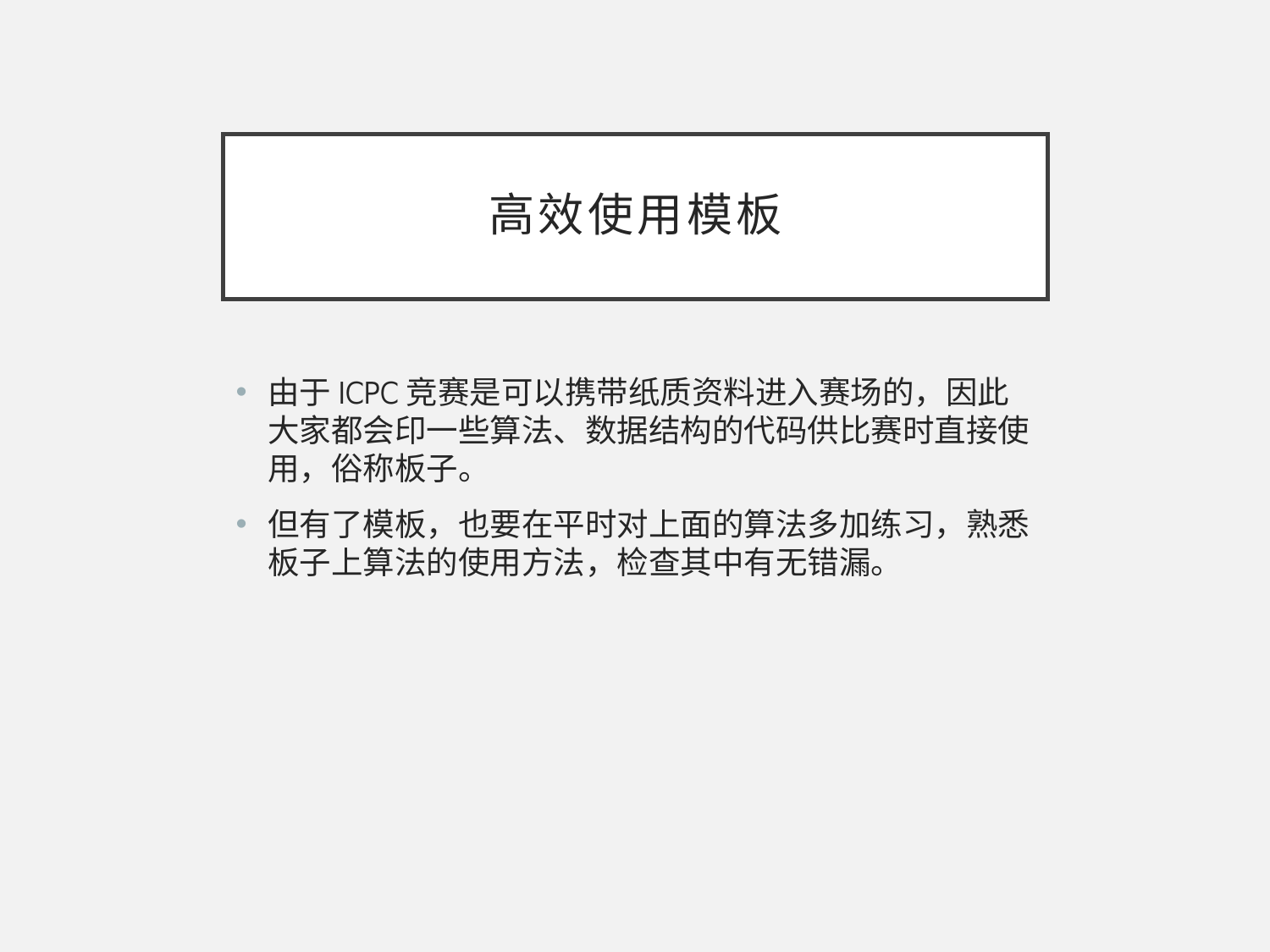

# 高效使用模板
由于ICPC竞赛是可以携带纸质资料进入赛场的，因此大家都会印一些算法、数据结构的代码供比赛时直接使用，俗称板子。
但有了模板，也要在平时对上面的算法多加练习，熟悉板子上算法的使用方法，检查其中有无错漏。